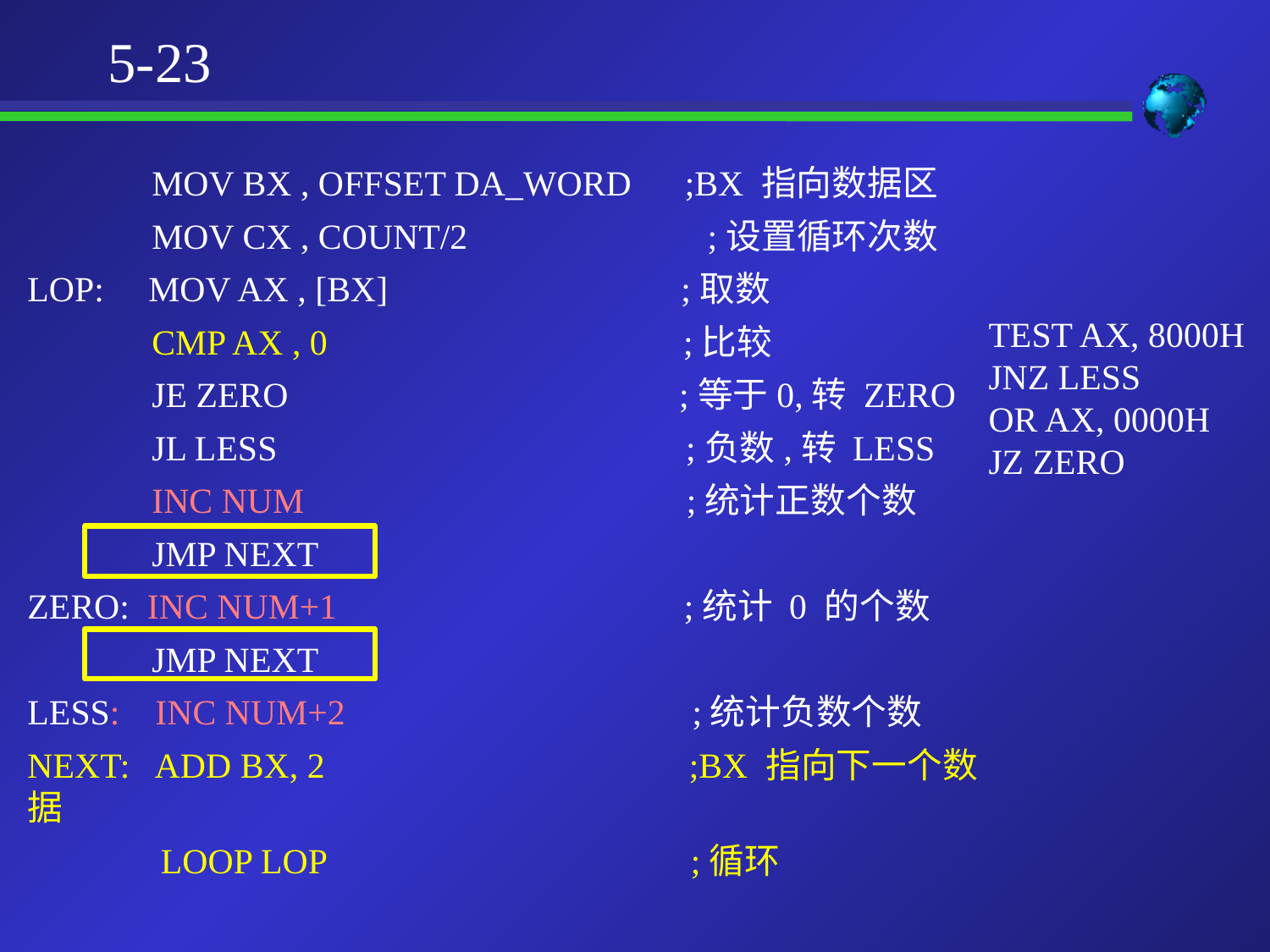

34
5-23
              MOV BX , OFFSET DA_WORD      ;BX 指向数据区
              MOV CX , COUNT/2                           ;设置循环次数
LOP:     MOV AX , [BX]                                 ;取数
              CMP AX , 0                                        ;比较
              JE ZERO                                            ;等于0,转 ZERO
              JL LESS                                              ;负数,转 LESS
              INC NUM                                           ;统计正数个数
              JMP NEXT
ZERO:  INC NUM+1                                       ;统计 0 的个数
              JMP NEXT
LESS:    INC NUM+2                                       ;统计负数个数
NEXT:   ADD BX, 2                                         ;BX 指向下一个数据
               LOOP LOP                                         ;循环
TEST AX, 8000H
JNZ LESS
OR AX, 0000H
JZ ZERO